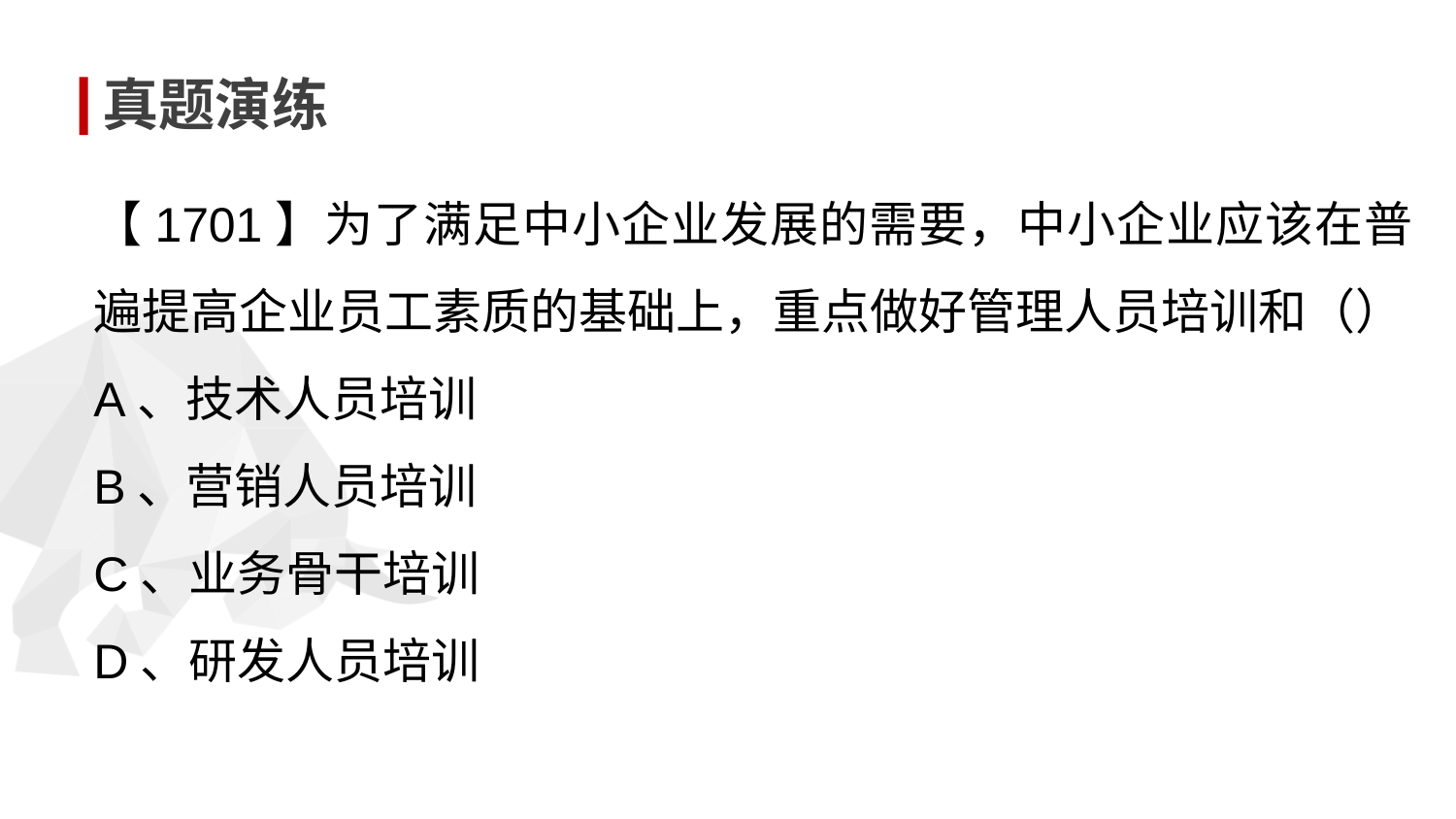

真题演练
【1701】为了满足中小企业发展的需要，中小企业应该在普遍提高企业员工素质的基础上，重点做好管理人员培训和（）
A、技术人员培训
B、营销人员培训
C、业务骨干培训
D、研发人员培训